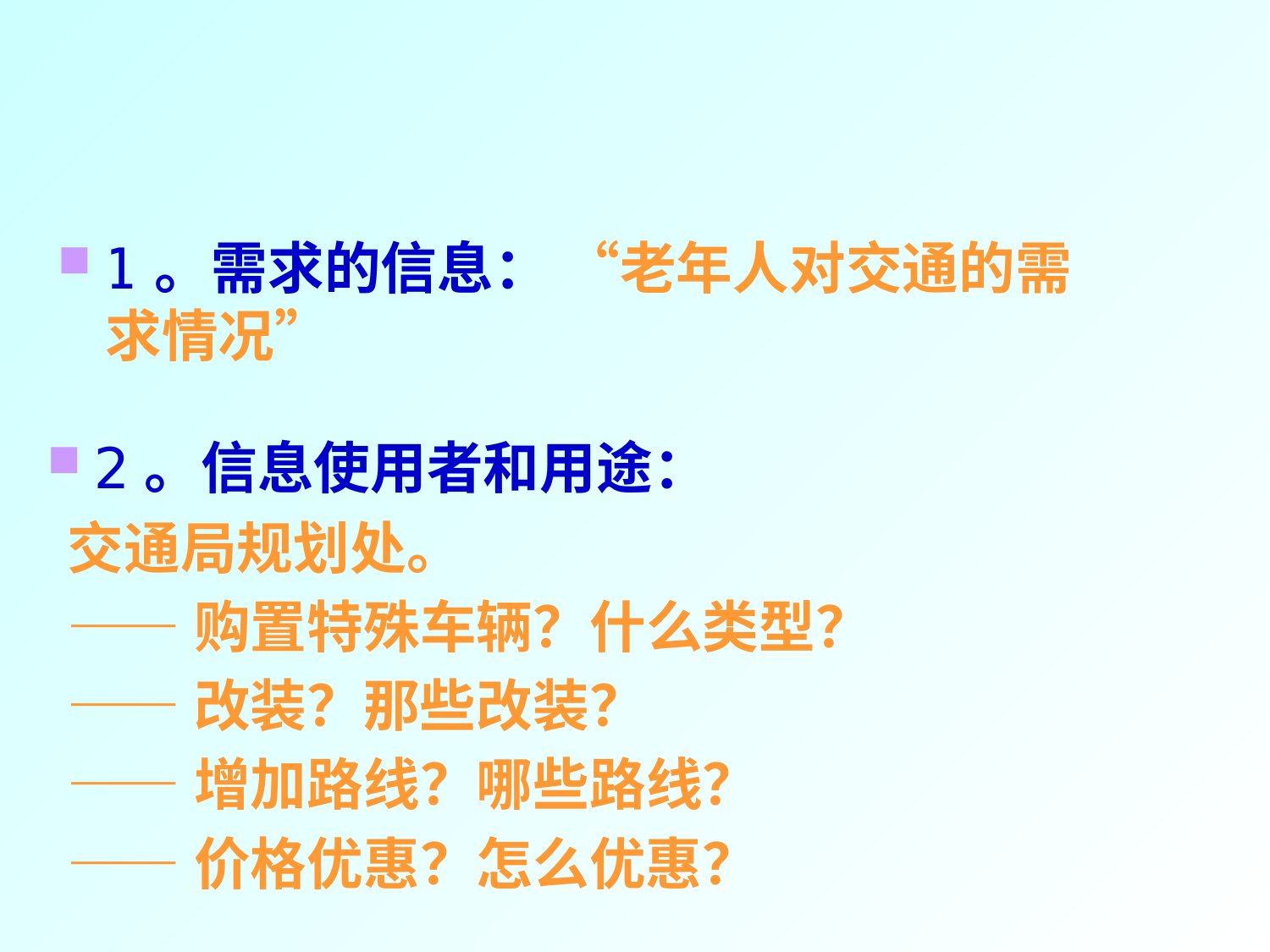

#
1。需求的信息： “老年人对交通的需求情况”
2。信息使用者和用途：
交通局规划处。
——购置特殊车辆？什么类型？
——改装？那些改装？
——增加路线？哪些路线？
——价格优惠？怎么优惠？